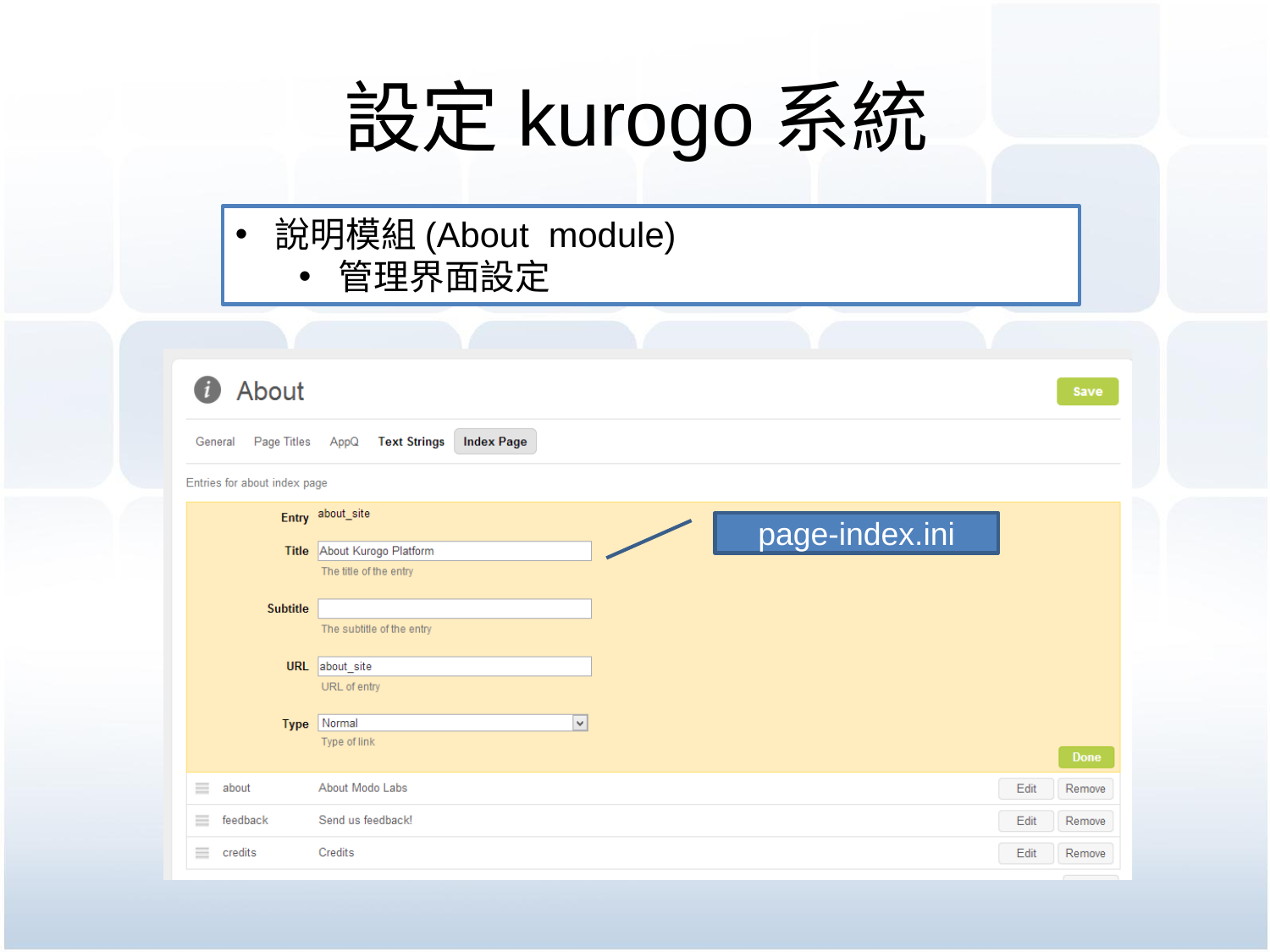

# 設定kurogo系統
說明模組(About  module)
管理界面設定

page-index.ini

SITE_ABOUT_HTML[]內容
ABOUT_HTML[]內容